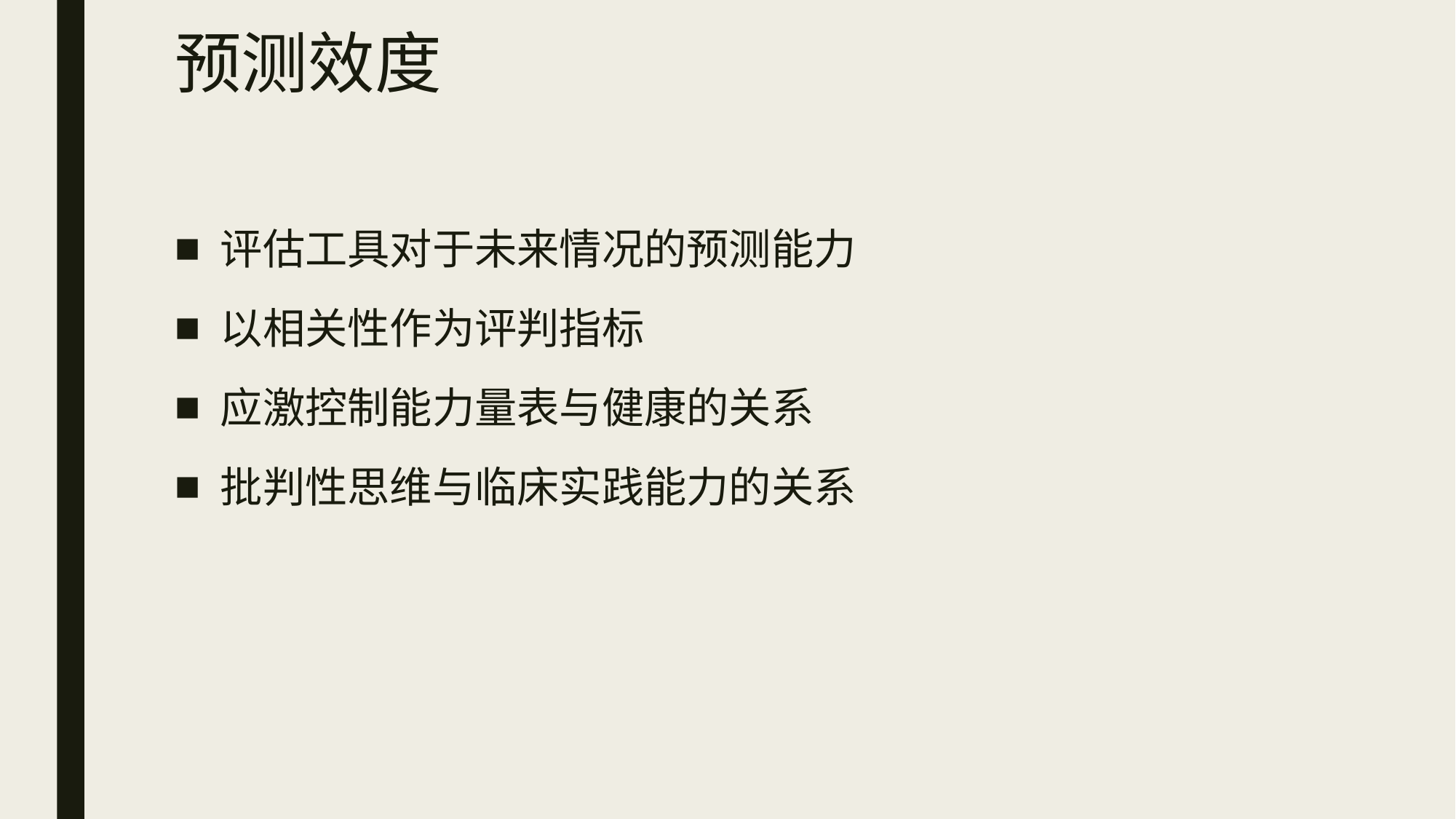

# 预测效度
评估工具对于未来情况的预测能力
以相关性作为评判指标
应激控制能力量表与健康的关系
批判性思维与临床实践能力的关系